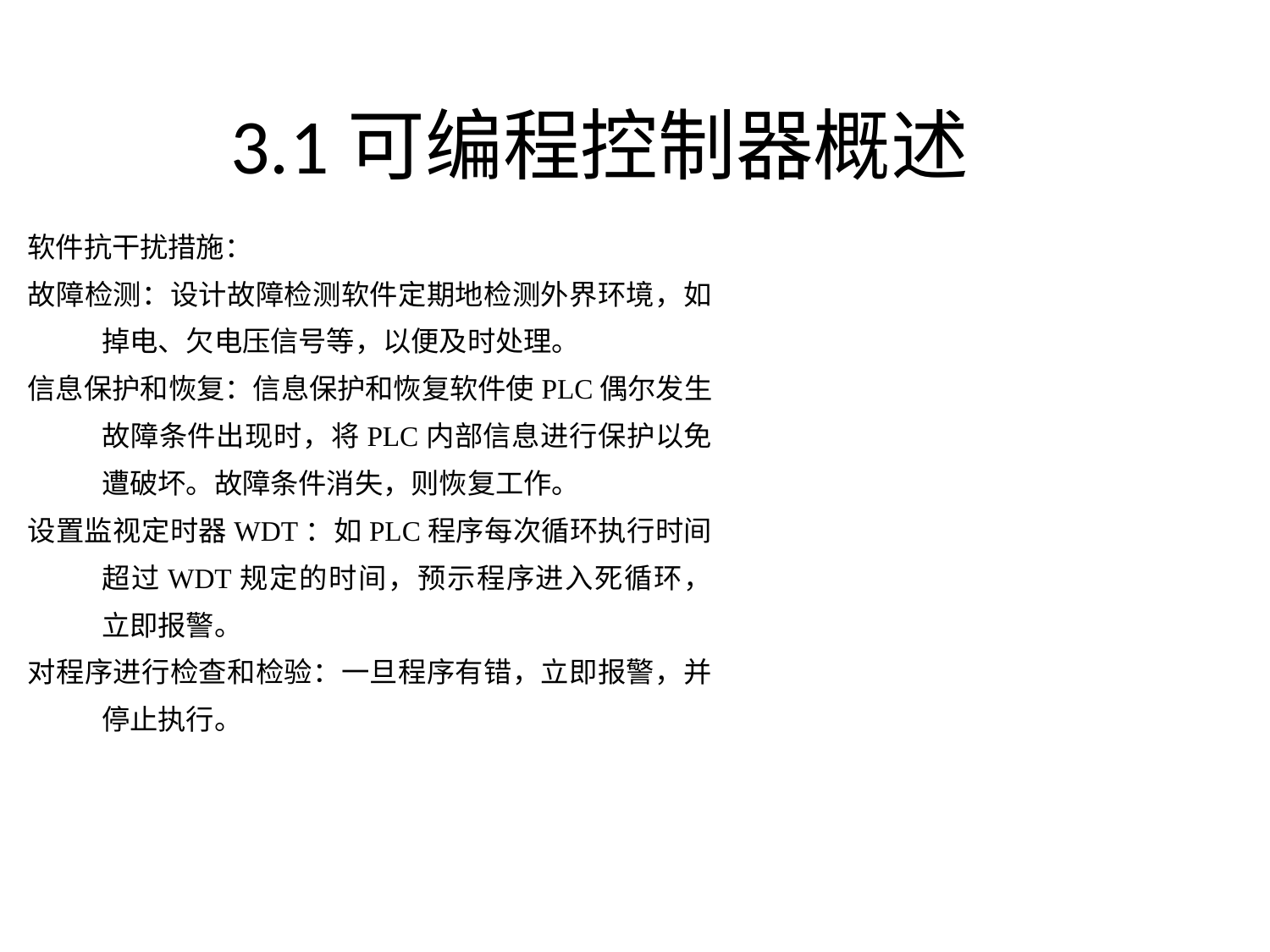

# 3.1可编程控制器概述
软件抗干扰措施：
故障检测：设计故障检测软件定期地检测外界环境，如掉电、欠电压信号等，以便及时处理。
信息保护和恢复：信息保护和恢复软件使PLC偶尔发生故障条件出现时，将PLC内部信息进行保护以免遭破坏。故障条件消失，则恢复工作。
设置监视定时器WDT：如PLC程序每次循环执行时间超过WDT规定的时间，预示程序进入死循环，立即报警。
对程序进行检查和检验：一旦程序有错，立即报警，并停止执行。